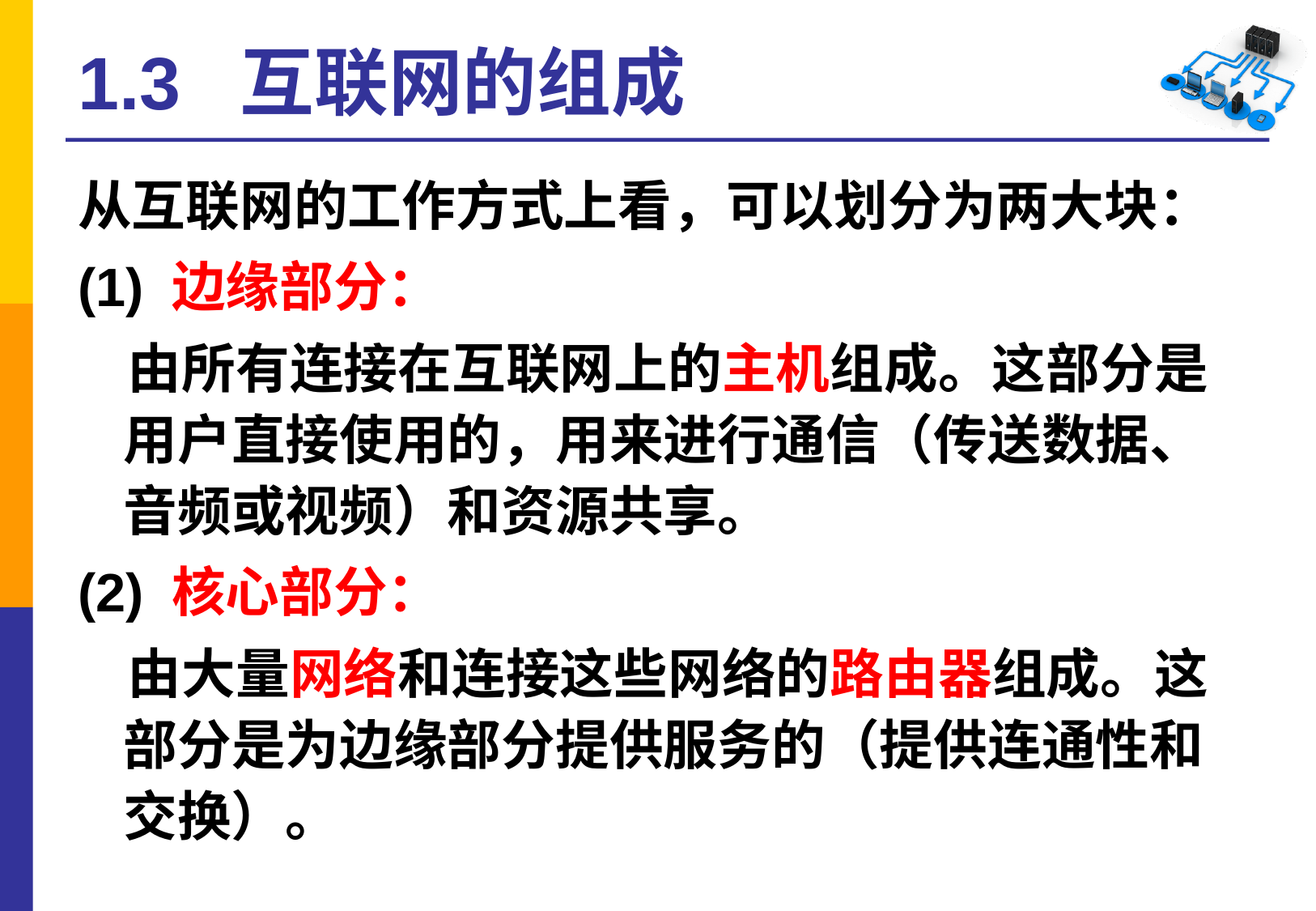

# 1.3  互联网的组成
从互联网的工作方式上看，可以划分为两大块：
(1) 边缘部分：
   由所有连接在互联网上的主机组成。这部分是用户直接使用的，用来进行通信（传送数据、音频或视频）和资源共享。
(2) 核心部分：
   由大量网络和连接这些网络的路由器组成。这部分是为边缘部分提供服务的（提供连通性和交换）。